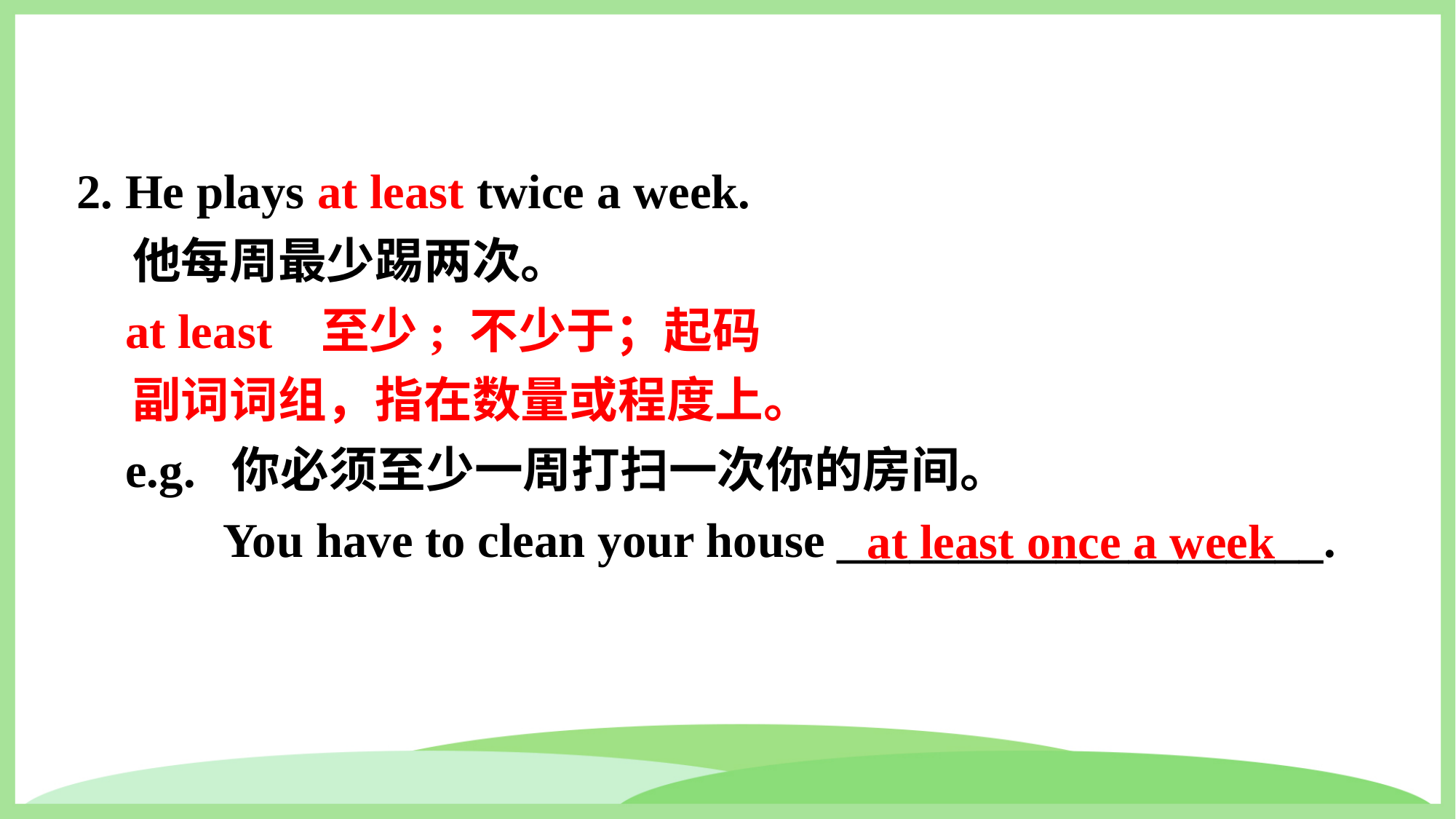

2. He plays at least twice a week.
    他每周最少踢两次。
    at least   至少; 不少于；起码
    副词词组，指在数量或程度上。
    e.g.  你必须至少一周打扫一次你的房间。
            You have to clean your house ____________________.
at least once a week